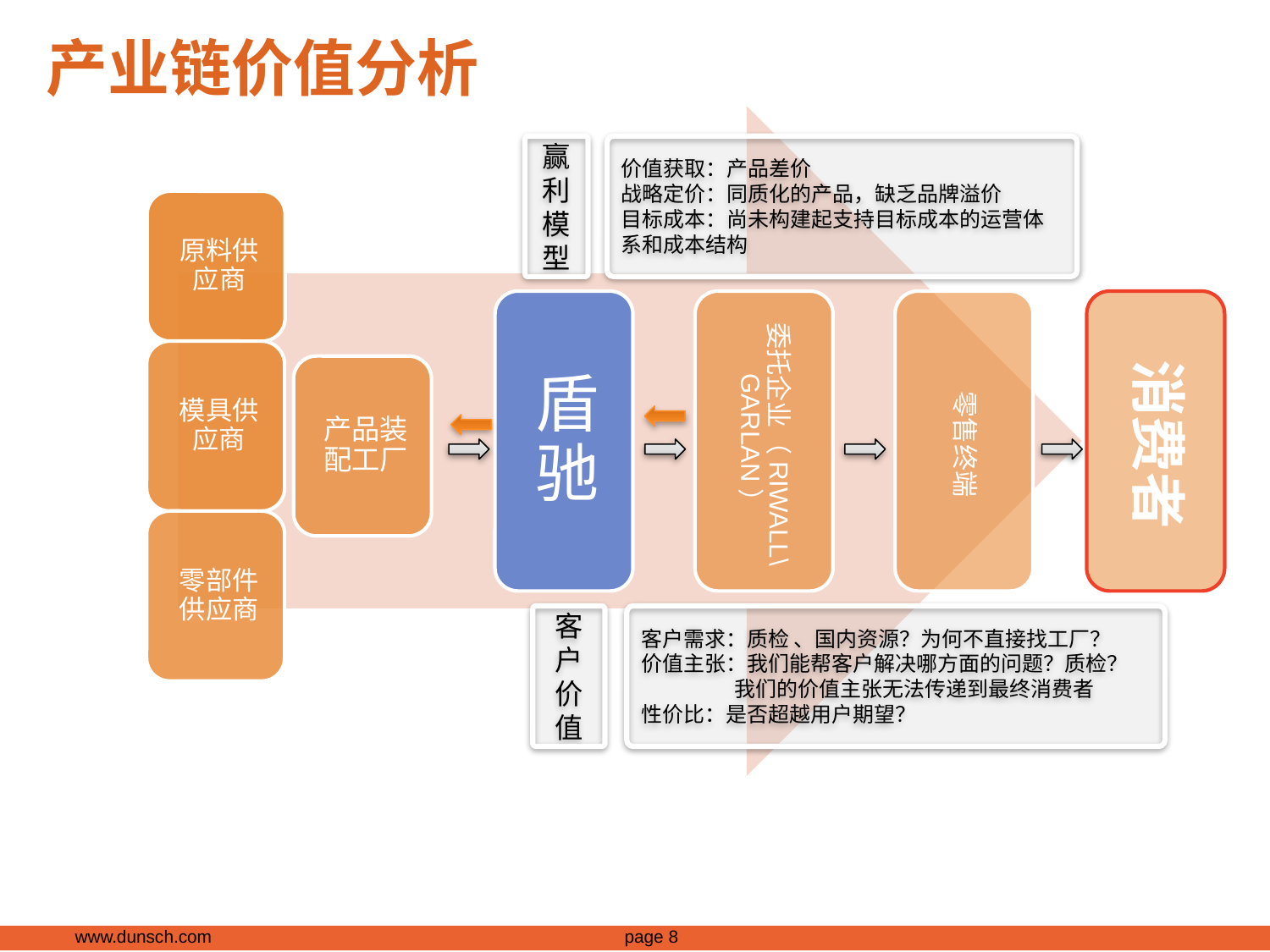

# 产业链价值分析
原料供应商
模具供应商
零部件供应商
产品装配工厂
盾驰
委托企业（RIWALL\GARLAN）
零售终端
消费者
赢利模型
价值获取：产品差价
战略定价：同质化的产品，缺乏品牌溢价
目标成本：尚未构建起支持目标成本的运营体系和成本结构

客户价值
客户需求：质检 、国内资源？为何不直接找工厂？
价值主张：我们能帮客户解决哪方面的问题？质检？
                   我们的价值主张无法传递到最终消费者
性价比：是否超越用户期望？